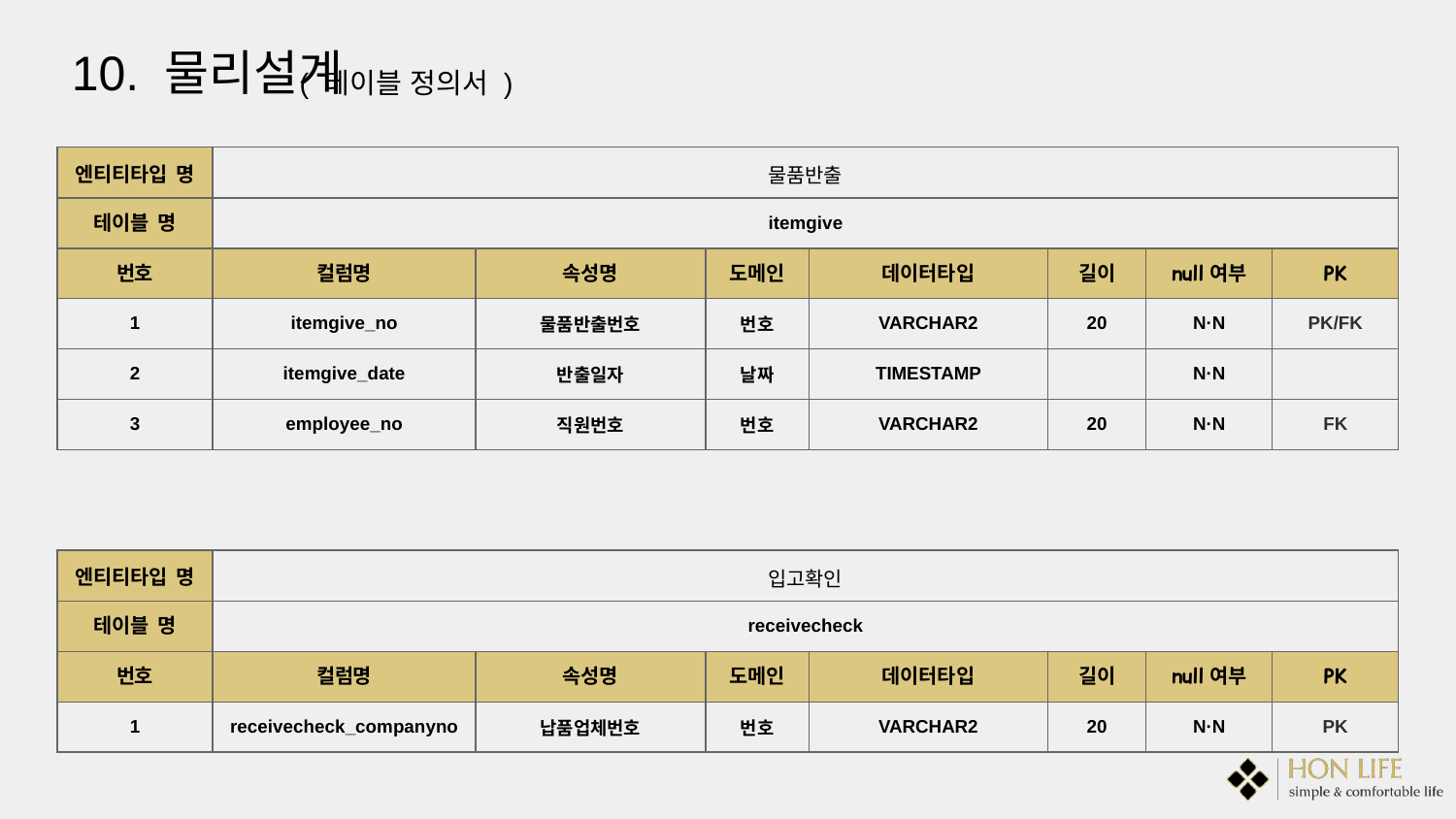

10. 물리설계
( 테이블 정의서 )

| 엔티티타입 명 | 물품반출 |  |  |  |  |  |  |
| --- | --- | --- | --- | --- | --- | --- | --- |
| 테이블 명 | itemgive |  |  |  |  |  |  |
| 번호 | 컬럼명 | 속성명 | 도메인 | 데이터타입 | 길이 | null여부 | PK |
| 1 | itemgive\_no | 물품반출번호 | 번호 | VARCHAR2 | 20 | N·N | PK/FK |
| 2 | itemgive\_date | 반출일자 | 날짜 | TIMESTAMP |  | N·N |  |
| 3 | employee\_no | 직원번호 | 번호 | VARCHAR2 | 20 | N·N | FK |
| 엔티티타입 명 | 입고확인 |  |  |  |  |  |  |
| --- | --- | --- | --- | --- | --- | --- | --- |
| 테이블 명 | receivecheck |  |  |  |  |  |  |
| 번호 | 컬럼명 | 속성명 | 도메인 | 데이터타입 | 길이 | null여부 | PK |
| 1 | receivecheck\_companyno | 납품업체번호 | 번호 | VARCHAR2 | 20 | N·N | PK |